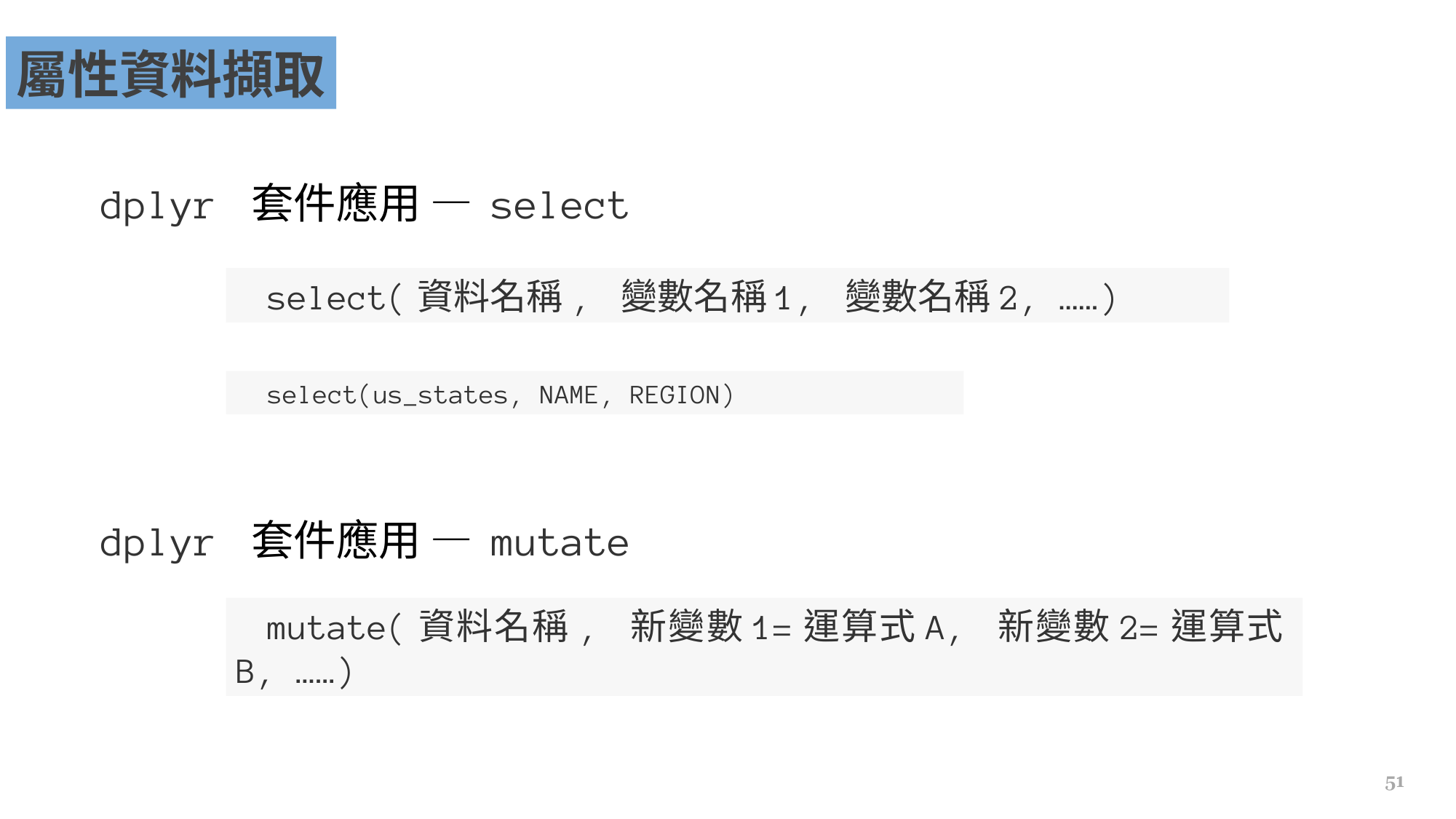

屬性資料擷取
dplyr 套件應用 — select
select(資料名稱, 變數名稱1, 變數名稱2, ……)
select(us_states, NAME, REGION)
dplyr 套件應用 — mutate
mutate(資料名稱, 新變數1=運算式A, 新變數2=運算式B, ……)
51